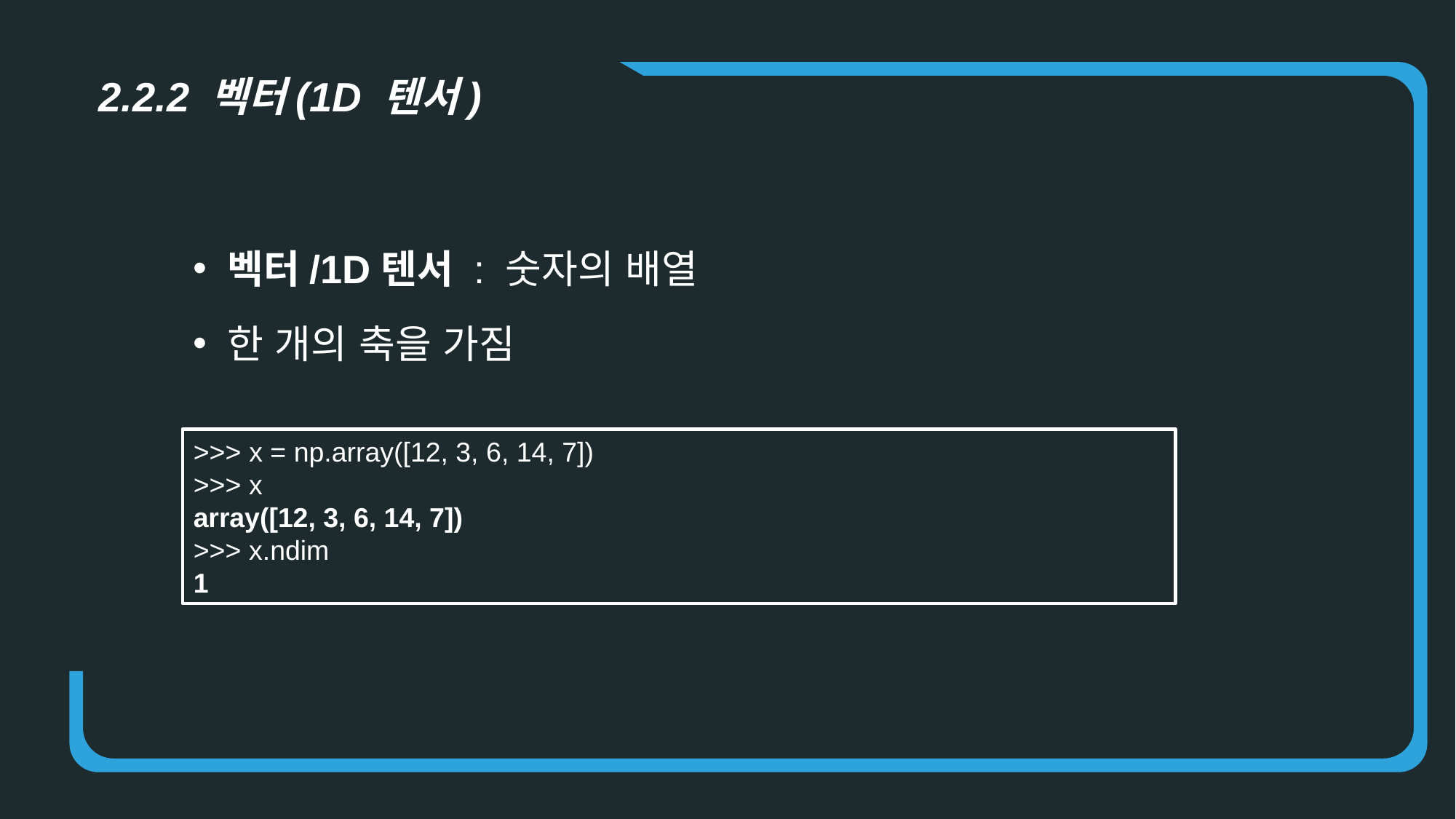

2.2.2 벡터(1D 텐서)

벡터/1D텐서 : 숫자의 배열

한 개의 축을 가짐

>>> x = np.array([12, 3, 6, 14, 7])
>>> x
array([12, 3, 6, 14, 7])
>>> x.ndim
1